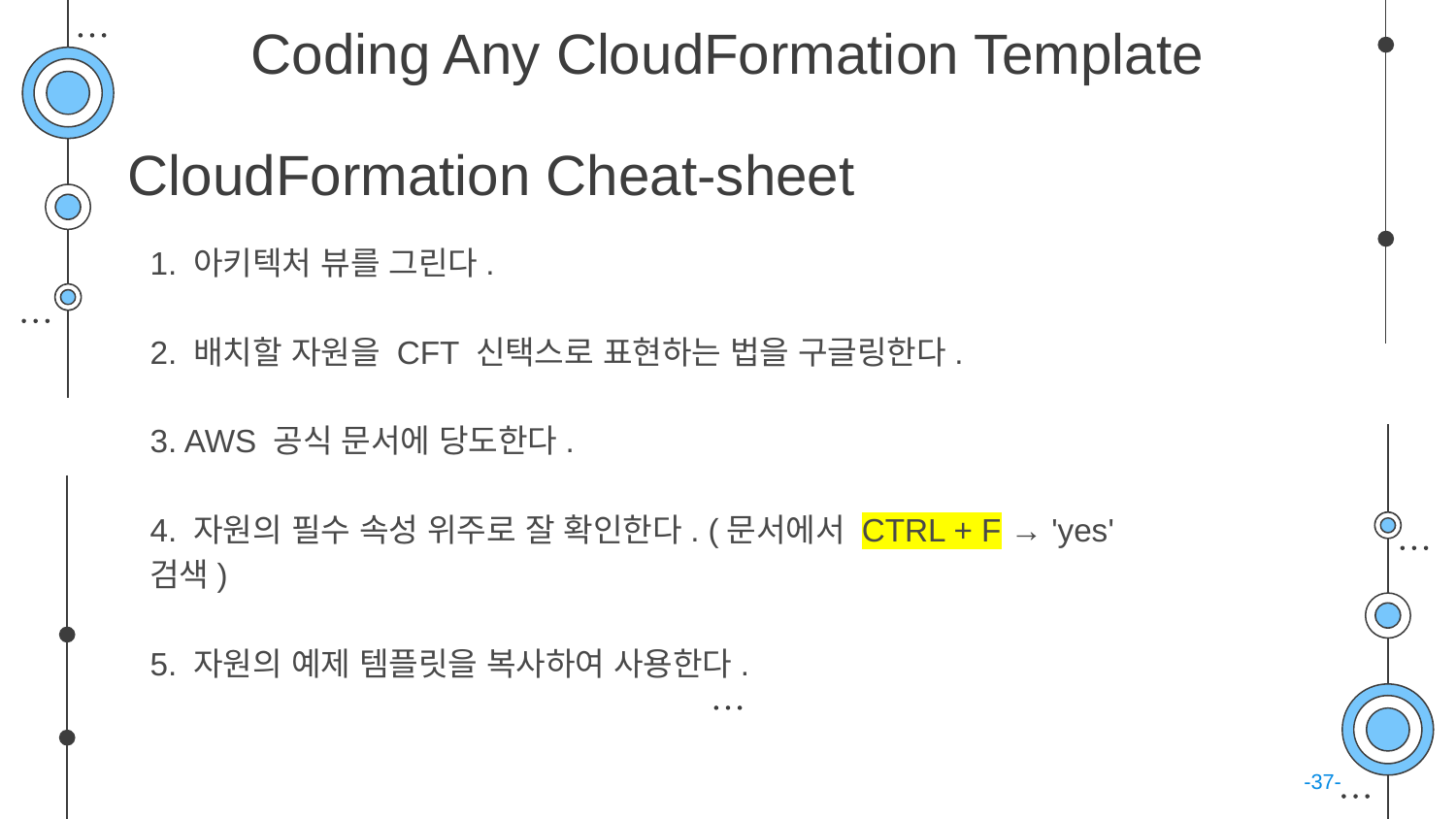

# Coding Any CloudFormation Template
CloudFormation Cheat-sheet
1. 아키텍처 뷰를 그린다.

2. 배치할 자원을 CFT 신택스로 표현하는 법을 구글링한다.

3. AWS 공식 문서에 당도한다.

4. 자원의 필수 속성 위주로 잘 확인한다. (문서에서 CTRL + F → 'yes' 검색)

5. 자원의 예제 템플릿을 복사하여 사용한다.
-37-